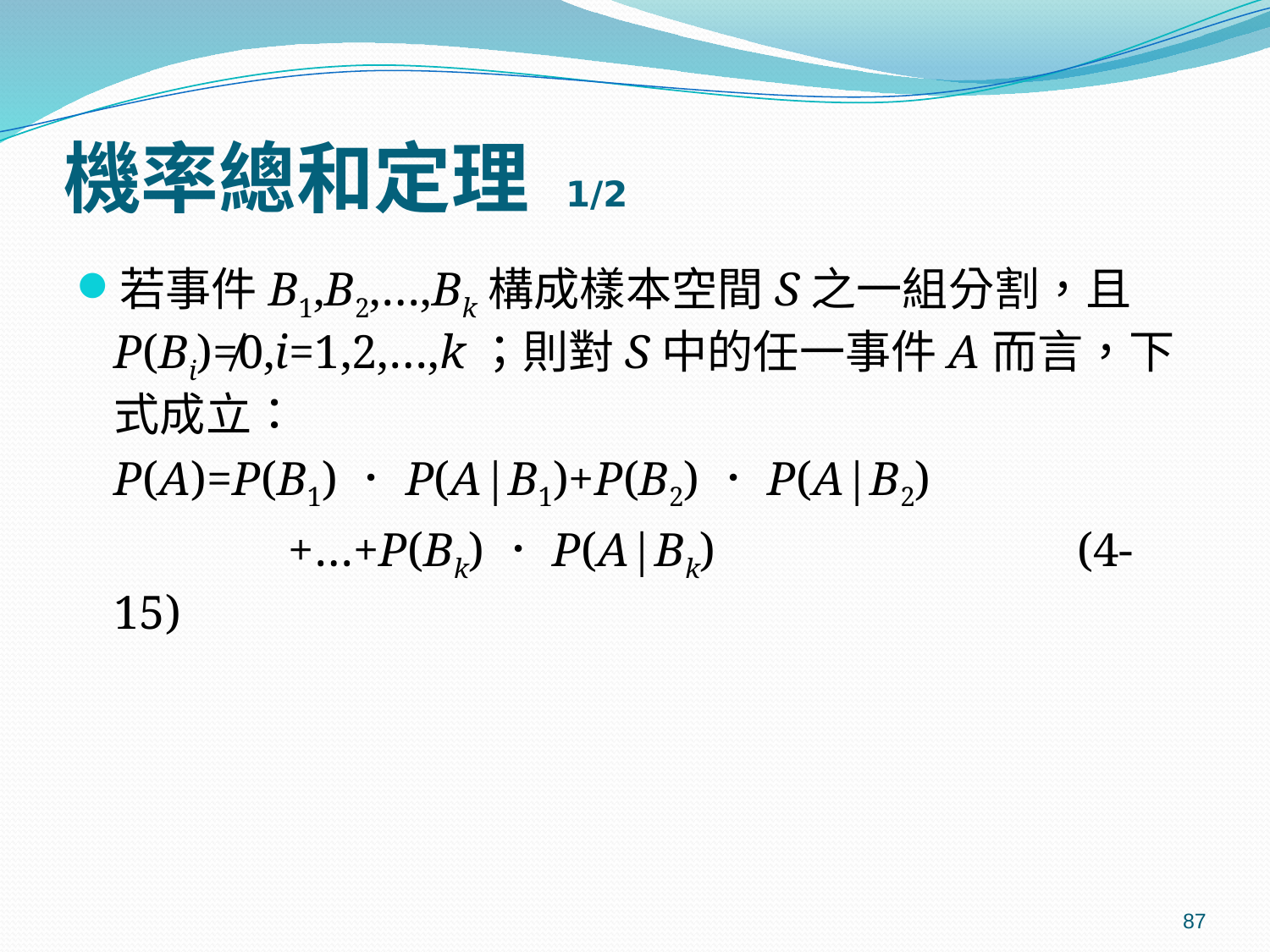

# 機率總和定理 1/2
若事件B1,B2,…,Bk構成樣本空間S之一組分割，且P(Bi)≠0,i=1,2,…,k；則對S中的任一事件A而言，下式成立：
	P(A)=P(B1)．P(A|B1)+P(B2)．P(A|B2)
    	    +…+P(Bk)．P(A|Bk)  		                 (4-15)
87